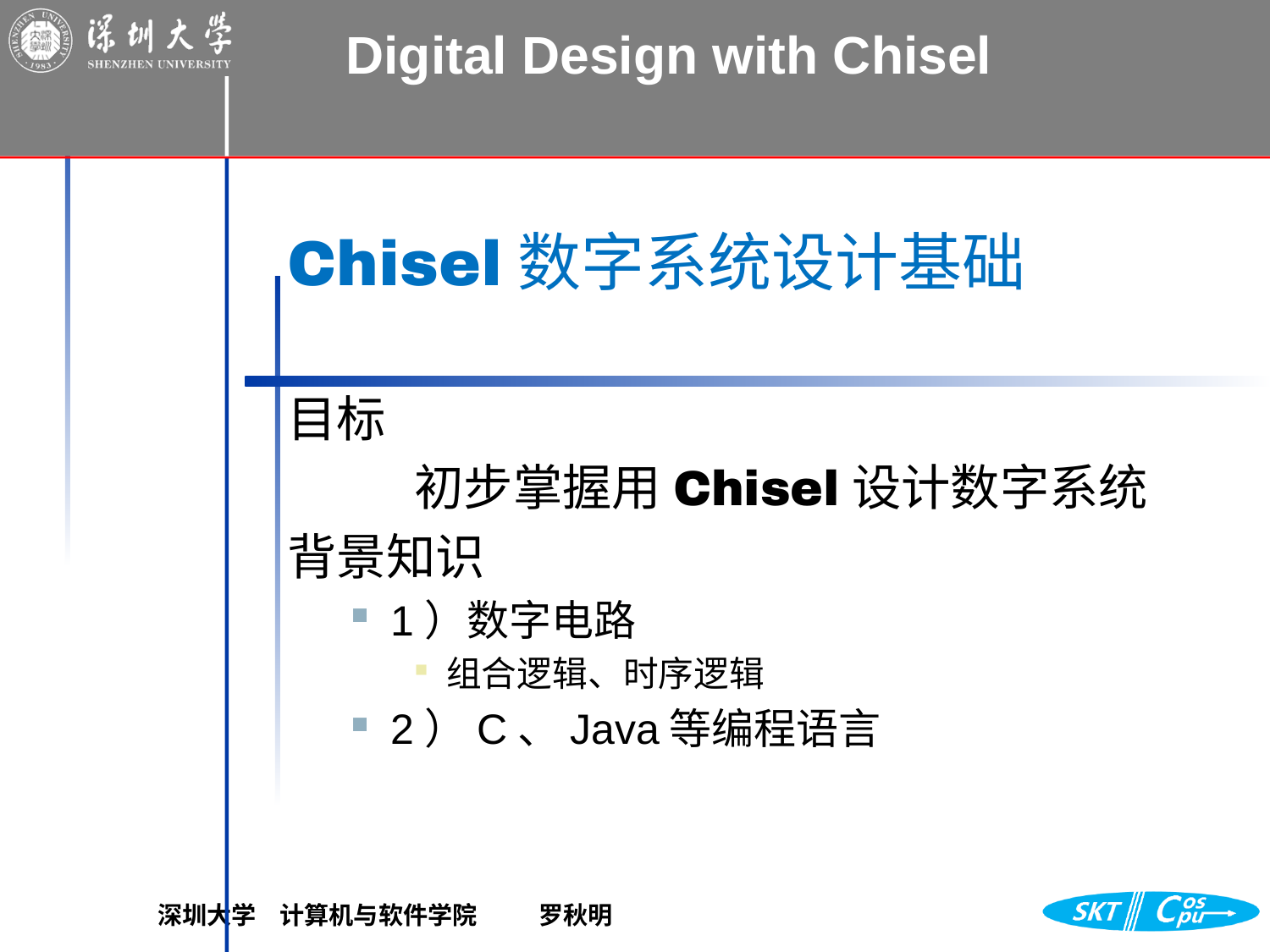

Chisel数字系统设计基础

目标
	初步掌握用Chisel设计数字系统
背景知识
1）数字电路
组合逻辑、时序逻辑
2）C、Java等编程语言